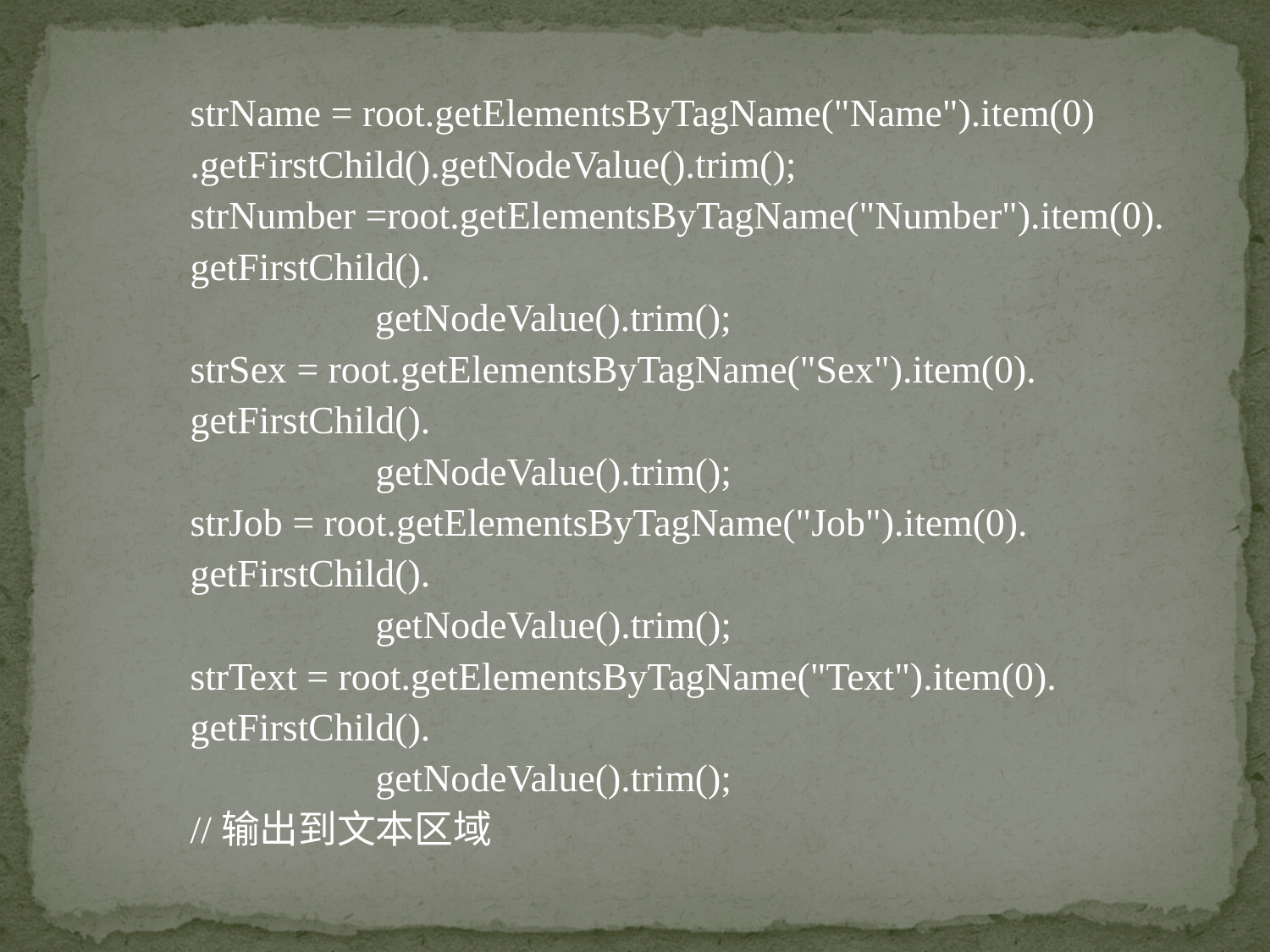

strName = root.getElementsByTagName("Name").item(0)
.getFirstChild().getNodeValue().trim();
strNumber =root.getElementsByTagName("Number").item(0).
getFirstChild().
                   getNodeValue().trim();
strSex = root.getElementsByTagName("Sex").item(0).
getFirstChild().
	      getNodeValue().trim();
strJob = root.getElementsByTagName("Job").item(0).
getFirstChild().
	      getNodeValue().trim();
strText = root.getElementsByTagName("Text").item(0).
getFirstChild().
  	      getNodeValue().trim();
//输出到文本区域